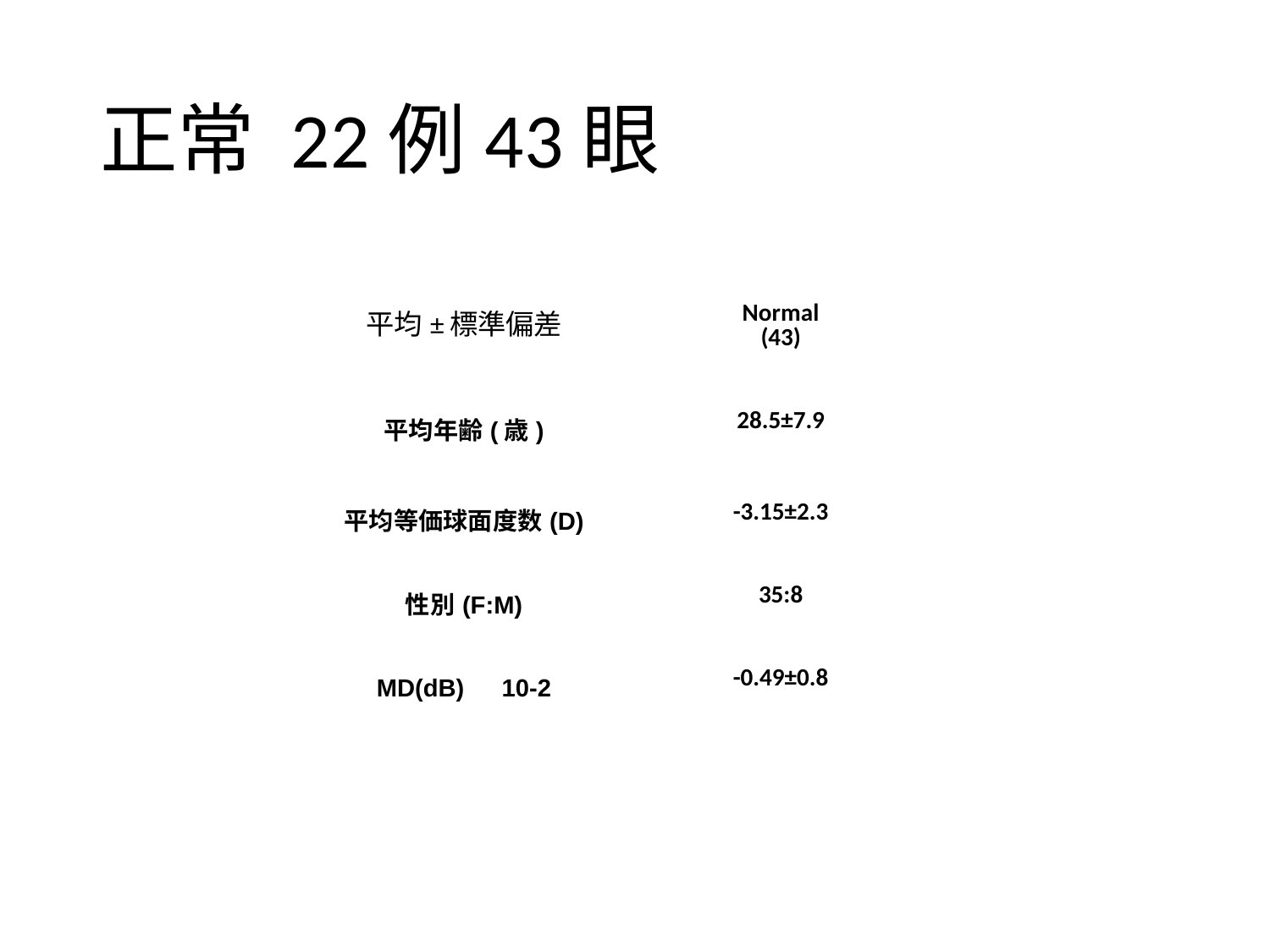

# 正常 22例43眼
| 平均±標準偏差 | Normal (43) |
| --- | --- |
| 平均年齢(歳) | 28.5±7.9 |
| 平均等価球面度数(D) | -3.15±2.3 |
| 性別(F:M) | 35:8 |
| MD(dB)　10-2 | -0.49±0.8 |